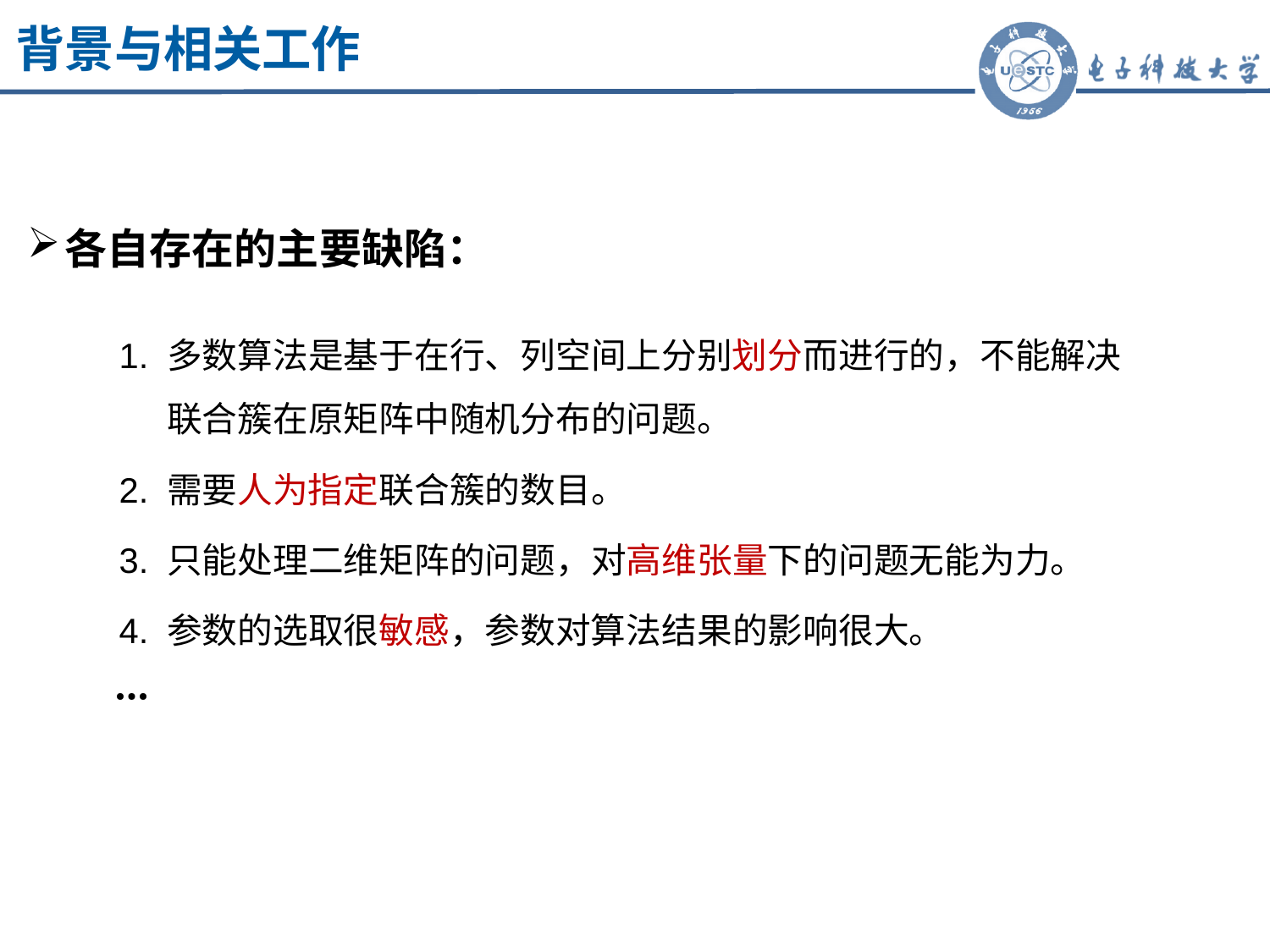

背景与相关工作
各自存在的主要缺陷：
多数算法是基于在行、列空间上分别划分而进行的，不能解决联合簇在原矩阵中随机分布的问题。
需要人为指定联合簇的数目。
只能处理二维矩阵的问题，对高维张量下的问题无能为力。
参数的选取很敏感，参数对算法结果的影响很大。
…